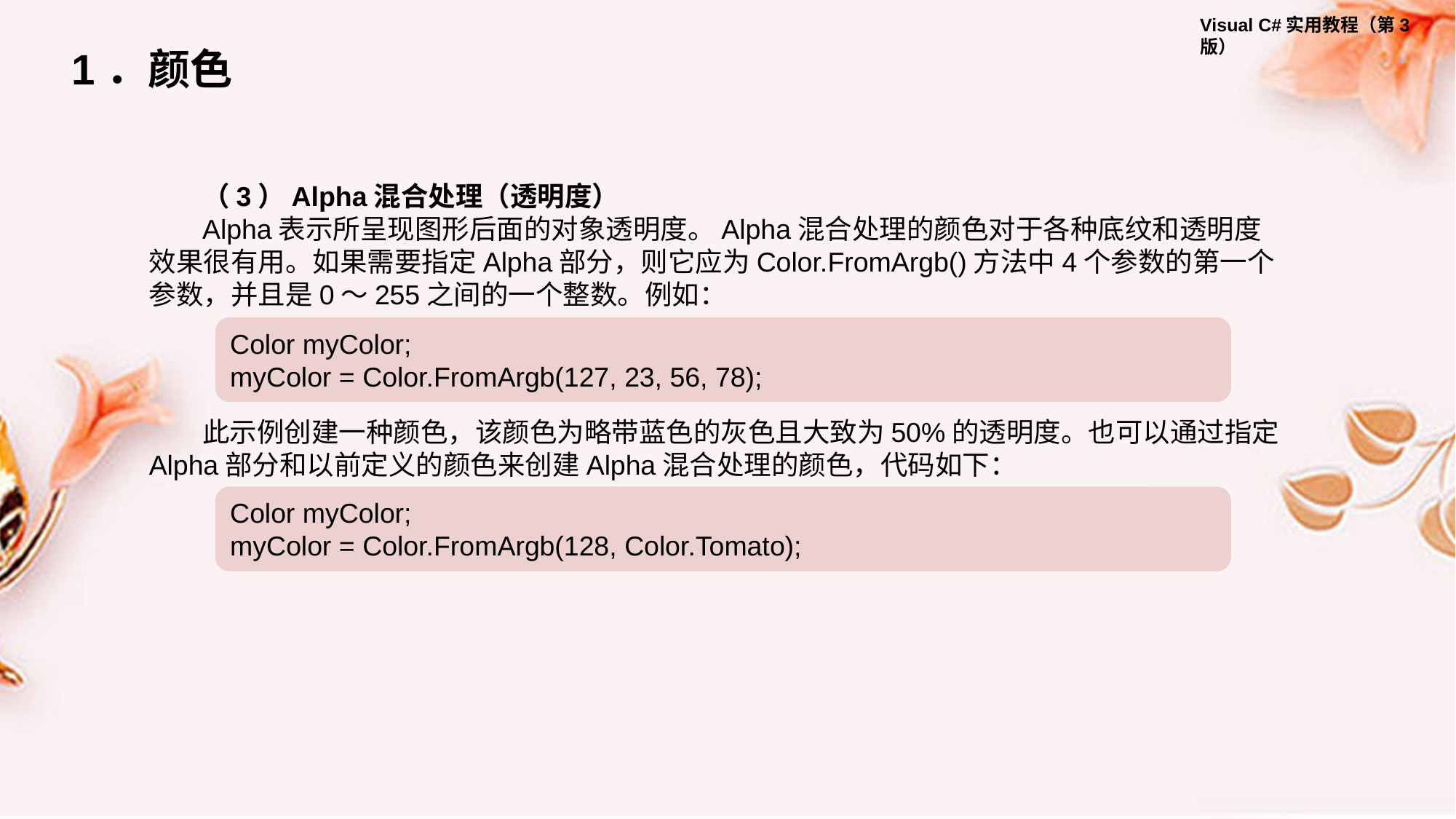

1．颜色
（3）Alpha混合处理（透明度）
Alpha表示所呈现图形后面的对象透明度。Alpha混合处理的颜色对于各种底纹和透明度效果很有用。如果需要指定Alpha部分，则它应为Color.FromArgb()方法中4个参数的第一个参数，并且是0～255之间的一个整数。例如：
Color myColor;
myColor = Color.FromArgb(127, 23, 56, 78);
此示例创建一种颜色，该颜色为略带蓝色的灰色且大致为50%的透明度。也可以通过指定Alpha部分和以前定义的颜色来创建Alpha混合处理的颜色，代码如下：
Color myColor;
myColor = Color.FromArgb(128, Color.Tomato);